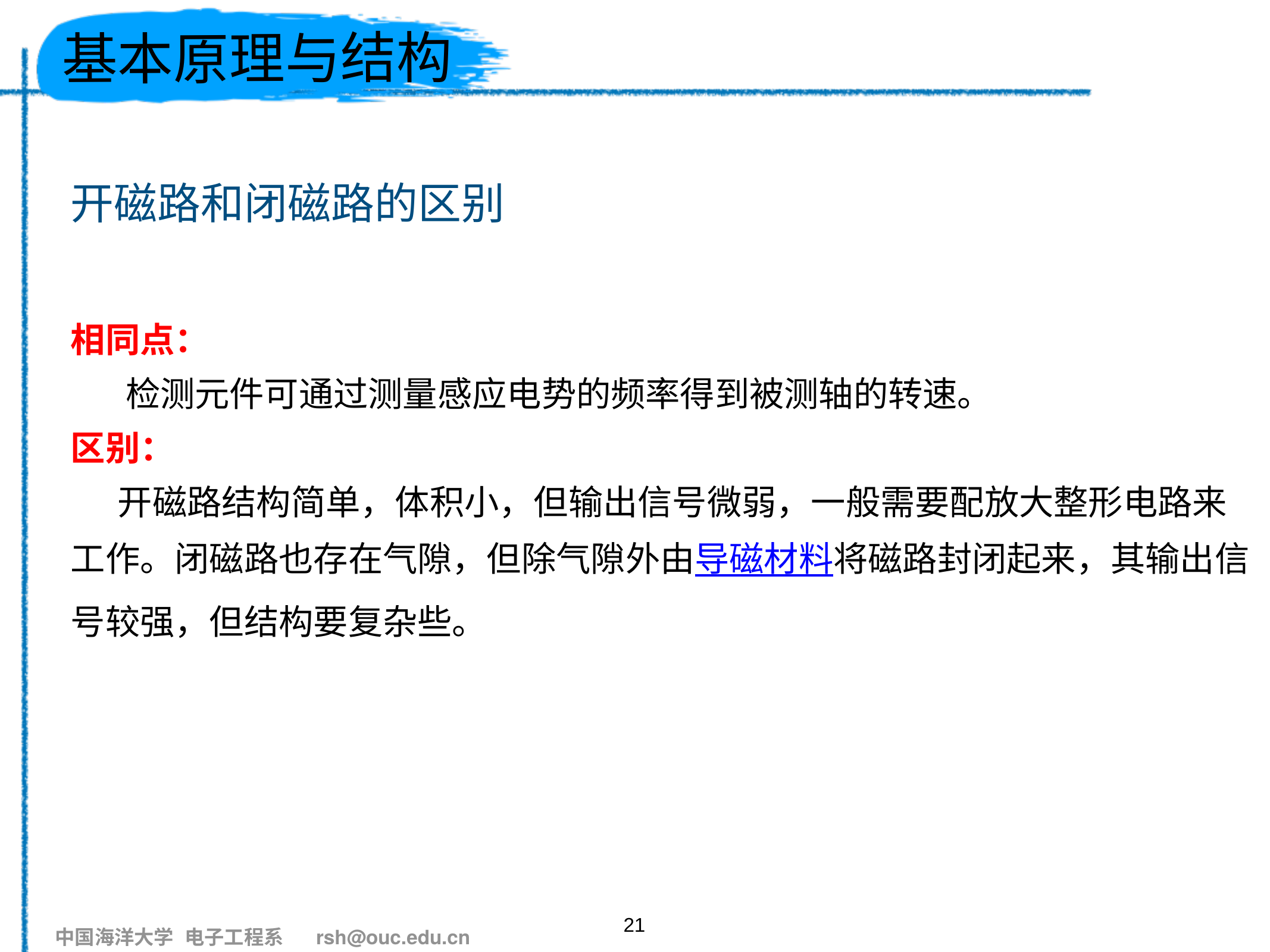

# 基本原理与结构
开磁路和闭磁路的区别
相同点：
      检测元件可通过测量感应电势的频率得到被测轴的转速。
区别：
     开磁路结构简单，体积小，但输出信号微弱，一般需要配放大整形电路来工作。闭磁路也存在气隙，但除气隙外由导磁材料将磁路封闭起来，其输出信号较强，但结构要复杂些。

21